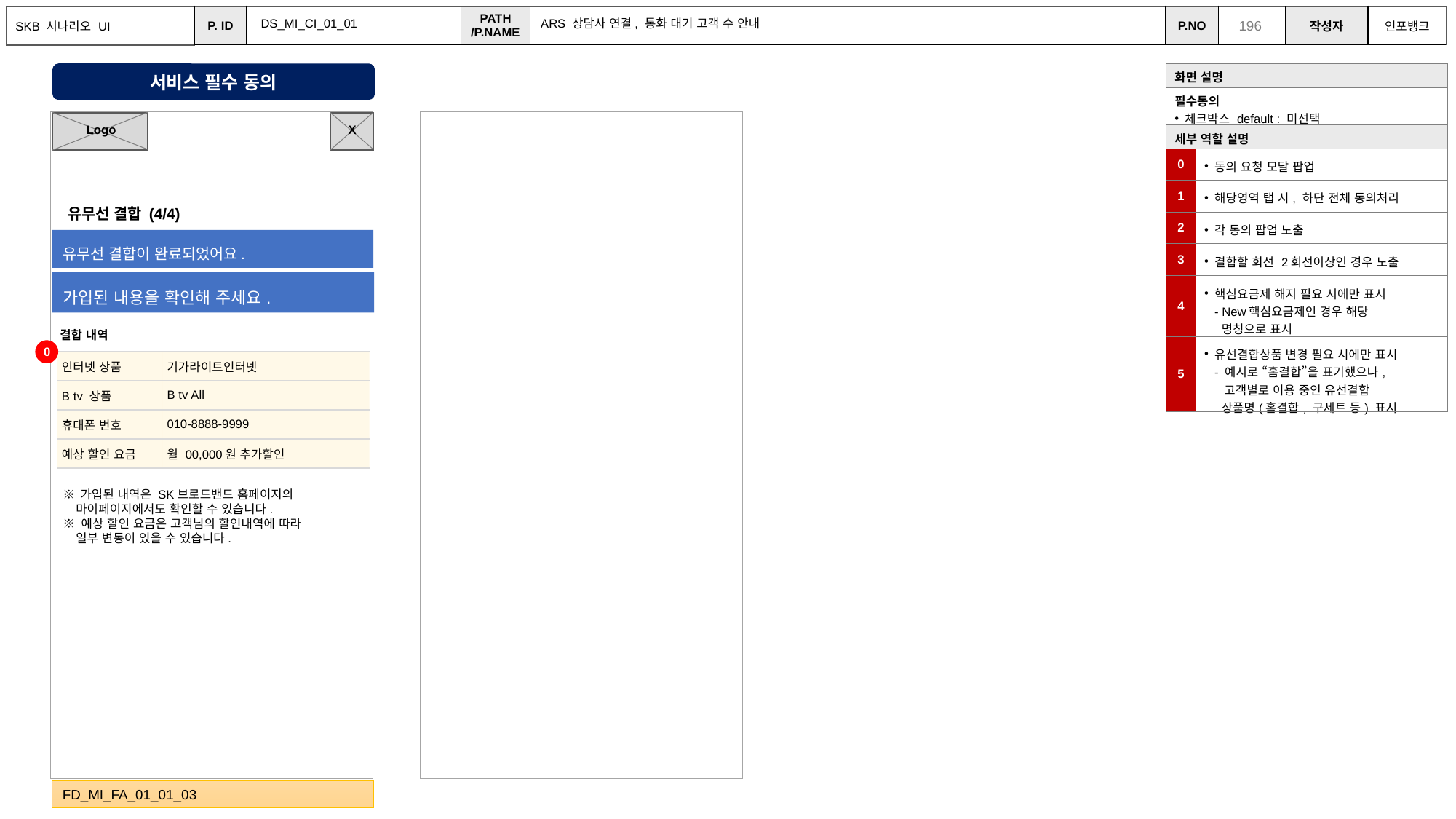

DS_MI_CI_01_01
ARS 상담사 연결, 통화 대기 고객 수 안내
서비스 필수 동의
| 화면 설명 |  |
| --- | --- |
| 필수동의 체크박스 default : 미선택 |  |
| 세부 역할 설명 |  |
| 0 | 동의 요청 모달 팝업 |
| 1 | 해당영역 탭 시, 하단 전체 동의처리 |
| 2 | 각 동의 팝업 노출 |
| 3 | 결합할 회선 2회선이상인 경우 노출 |
| 4 | 핵심요금제 해지 필요 시에만 표시 - New핵심요금제인 경우 해당 명칭으로 표시 |
| 5 | 유선결합상품 변경 필요 시에만 표시 - 예시로 “홈결합”을 표기했으나, 고객별로 이용 중인 유선결합 상품명(홈결합, 구세트 등) 표시 |

X

Logo
유무선 결합 (4/4)
유무선 결합이 완료되었어요.
가입된 내용을 확인해 주세요.
결합 내역
0
| 인터넷 상품 | 기가라이트인터넷 |
| --- | --- |
| B tv 상품 | B tv All |
| 휴대폰 번호 | 010-8888-9999 |
| 예상 할인 요금 | 월 00,000원 추가할인 |
※ 가입된 내역은 SK브로드밴드 홈페이지의
   마이페이지에서도 확인할 수 있습니다.
※ 예상 할인 요금은 고객님의 할인내역에 따라
   일부 변동이 있을 수 있습니다.
FD_MI_FA_01_01_03